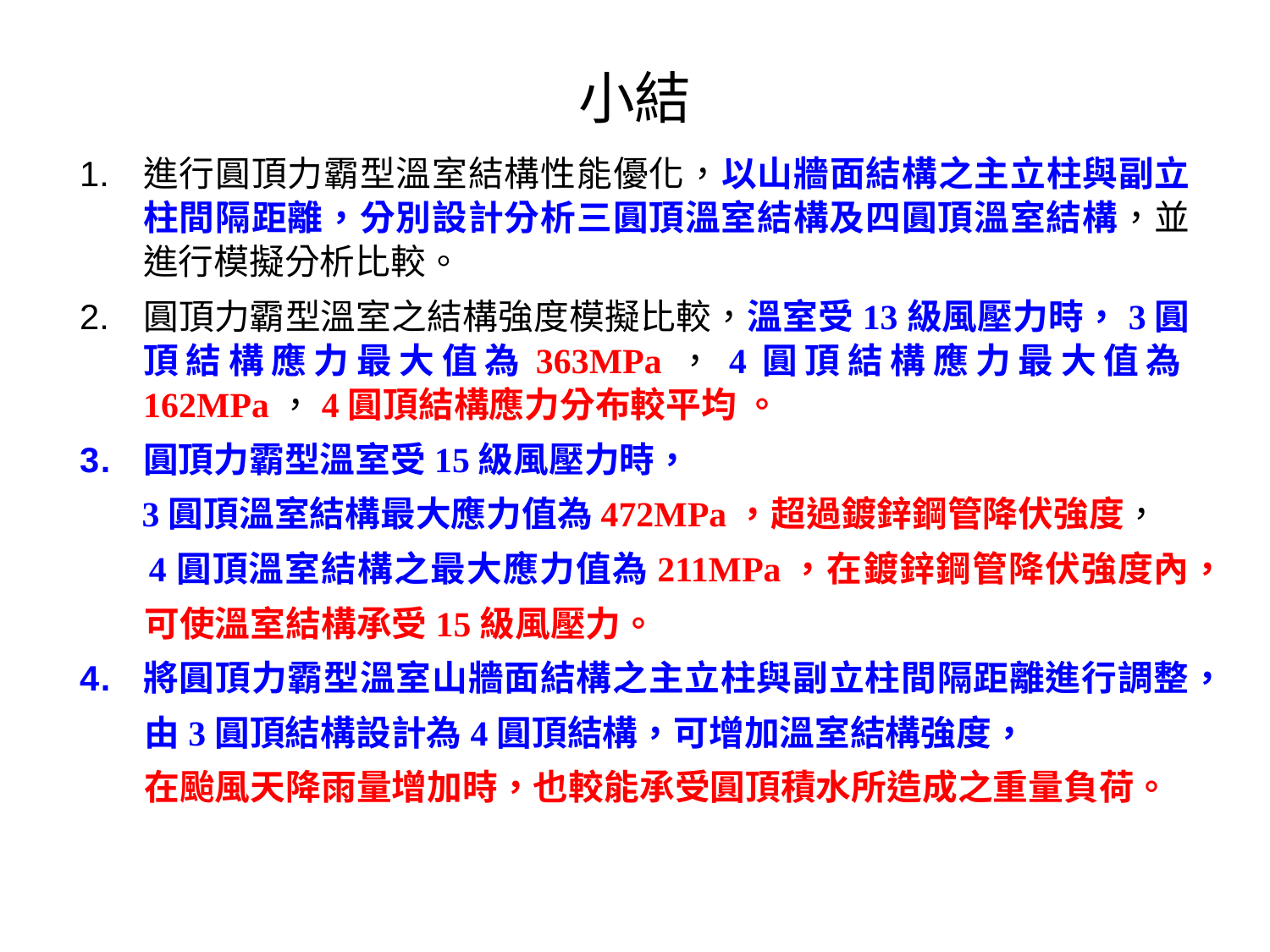

# 小結
進行圓頂力霸型溫室結構性能優化，以山牆面結構之主立柱與副立柱間隔距離，分別設計分析三圓頂溫室結構及四圓頂溫室結構，並進行模擬分析比較。
圓頂力霸型溫室之結構強度模擬比較，溫室受13級風壓力時，3圓頂結構應力最大值為363MPa，4圓頂結構應力最大值為162MPa，4圓頂結構應力分布較平均 。
圓頂力霸型溫室受15級風壓力時，
       3圓頂溫室結構最大應力值為472MPa，超過鍍鋅鋼管降伏強度，
       4圓頂溫室結構之最大應力值為211MPa，在鍍鋅鋼管降伏強度內，
       可使溫室結構承受15級風壓力。
將圓頂力霸型溫室山牆面結構之主立柱與副立柱間隔距離進行調整，
       由3圓頂結構設計為4圓頂結構，可增加溫室結構強度，
       在颱風天降雨量增加時，也較能承受圓頂積水所造成之重量負荷。